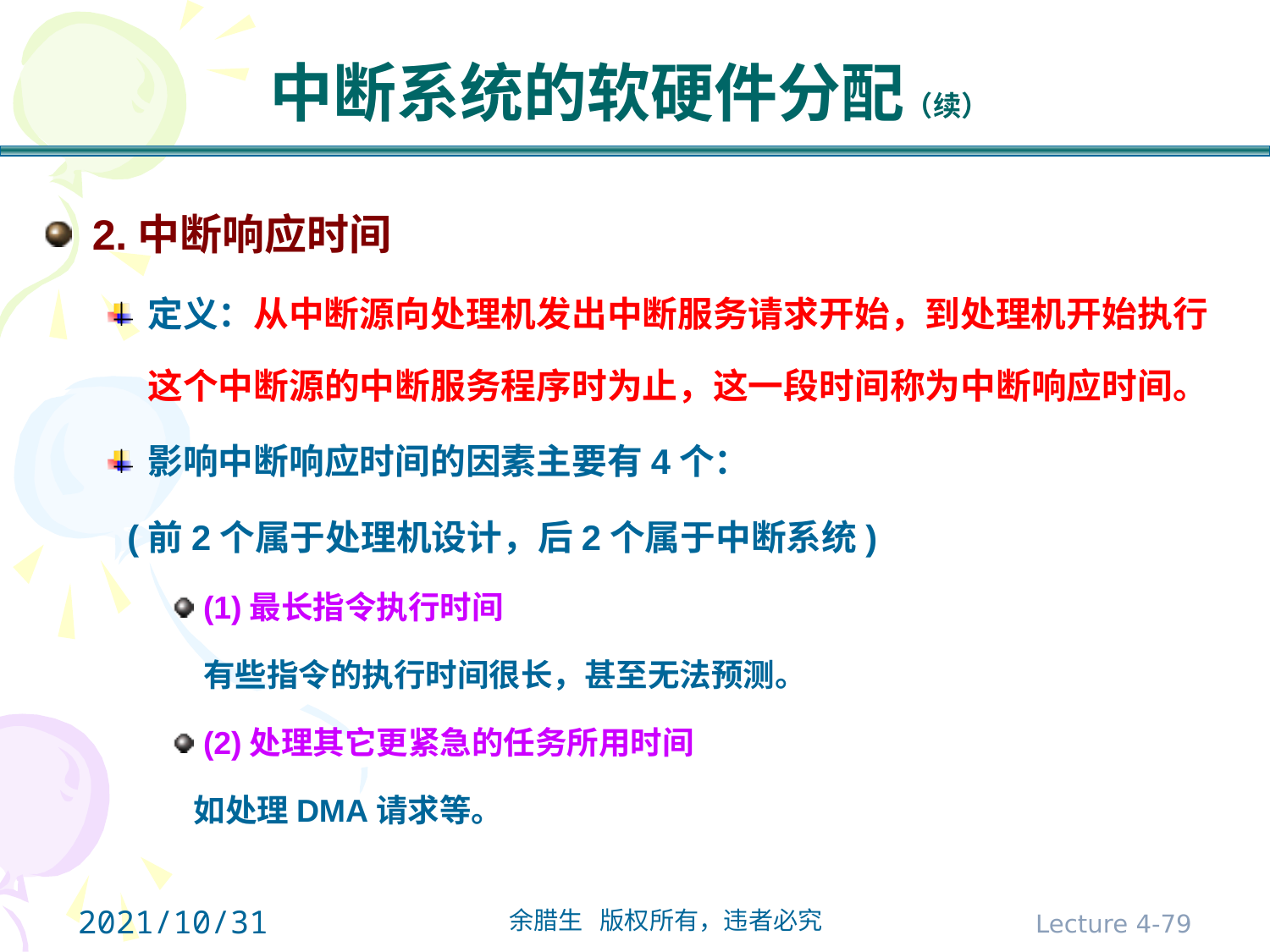

# 中断系统的软硬件分配（续）
2.中断响应时间
定义：从中断源向处理机发出中断服务请求开始，到处理机开始执行这个中断源的中断服务程序时为止，这一段时间称为中断响应时间。
影响中断响应时间的因素主要有4个：
  (前2个属于处理机设计，后2个属于中断系统)
(1)最长指令执行时间
	有些指令的执行时间很长，甚至无法预测。
(2)处理其它更紧急的任务所用时间
  如处理DMA请求等。
2021/10/31
Lecture 4-79